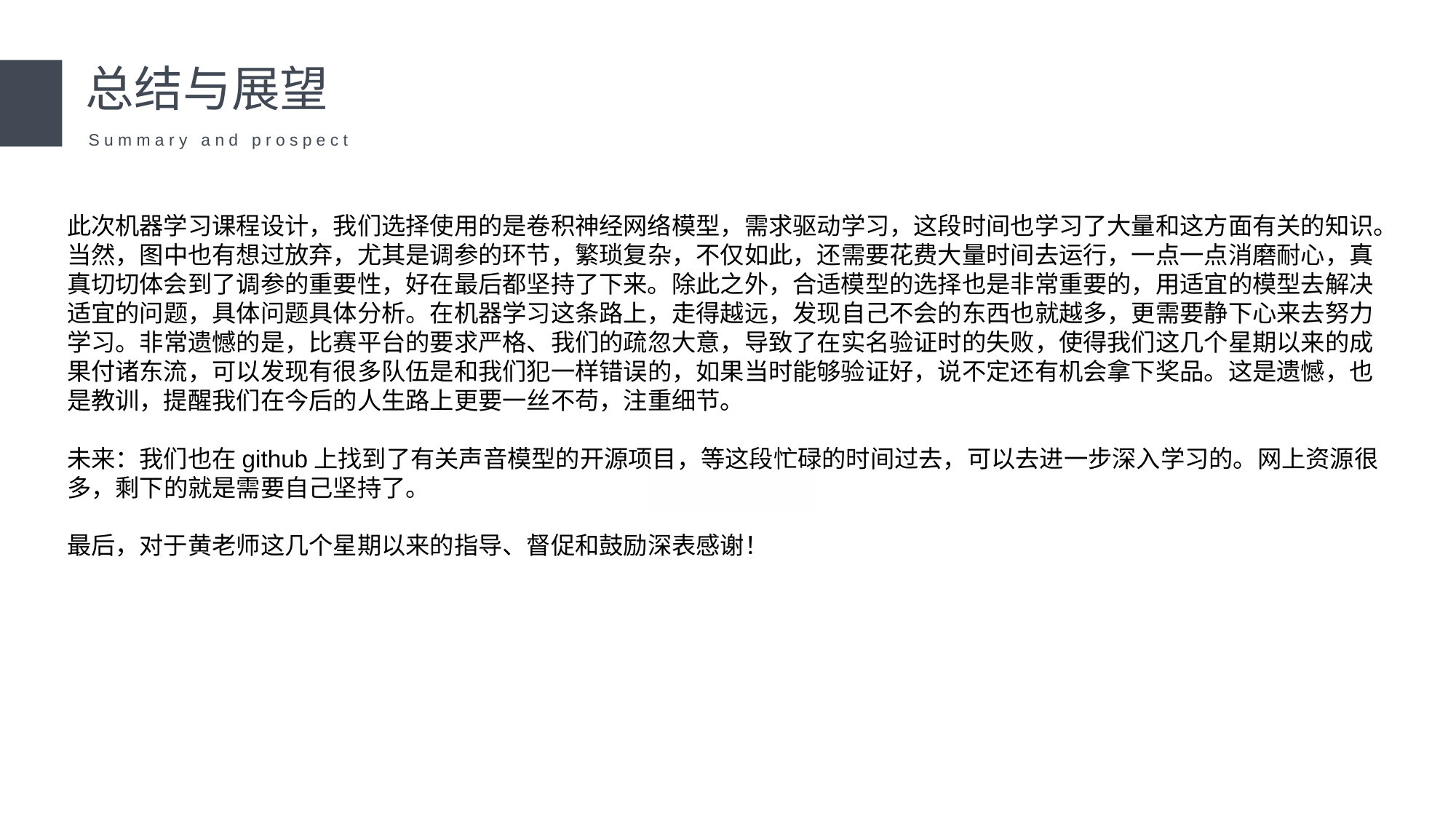

总结与展望

Summary and prospect
此次机器学习课程设计，我们选择使用的是卷积神经网络模型，需求驱动学习，这段时间也学习了大量和这方面有关的知识。当然，图中也有想过放弃，尤其是调参的环节，繁琐复杂，不仅如此，还需要花费大量时间去运行，一点一点消磨耐心，真真切切体会到了调参的重要性，好在最后都坚持了下来。除此之外，合适模型的选择也是非常重要的，用适宜的模型去解决适宜的问题，具体问题具体分析。在机器学习这条路上，走得越远，发现自己不会的东西也就越多，更需要静下心来去努力学习。非常遗憾的是，比赛平台的要求严格、我们的疏忽大意，导致了在实名验证时的失败，使得我们这几个星期以来的成果付诸东流，可以发现有很多队伍是和我们犯一样错误的，如果当时能够验证好，说不定还有机会拿下奖品。这是遗憾，也是教训，提醒我们在今后的人生路上更要一丝不苟，注重细节。

未来：我们也在github上找到了有关声音模型的开源项目，等这段忙碌的时间过去，可以去进一步深入学习的。网上资源很多，剩下的就是需要自己坚持了。

最后，对于黄老师这几个星期以来的指导、督促和鼓励深表感谢！